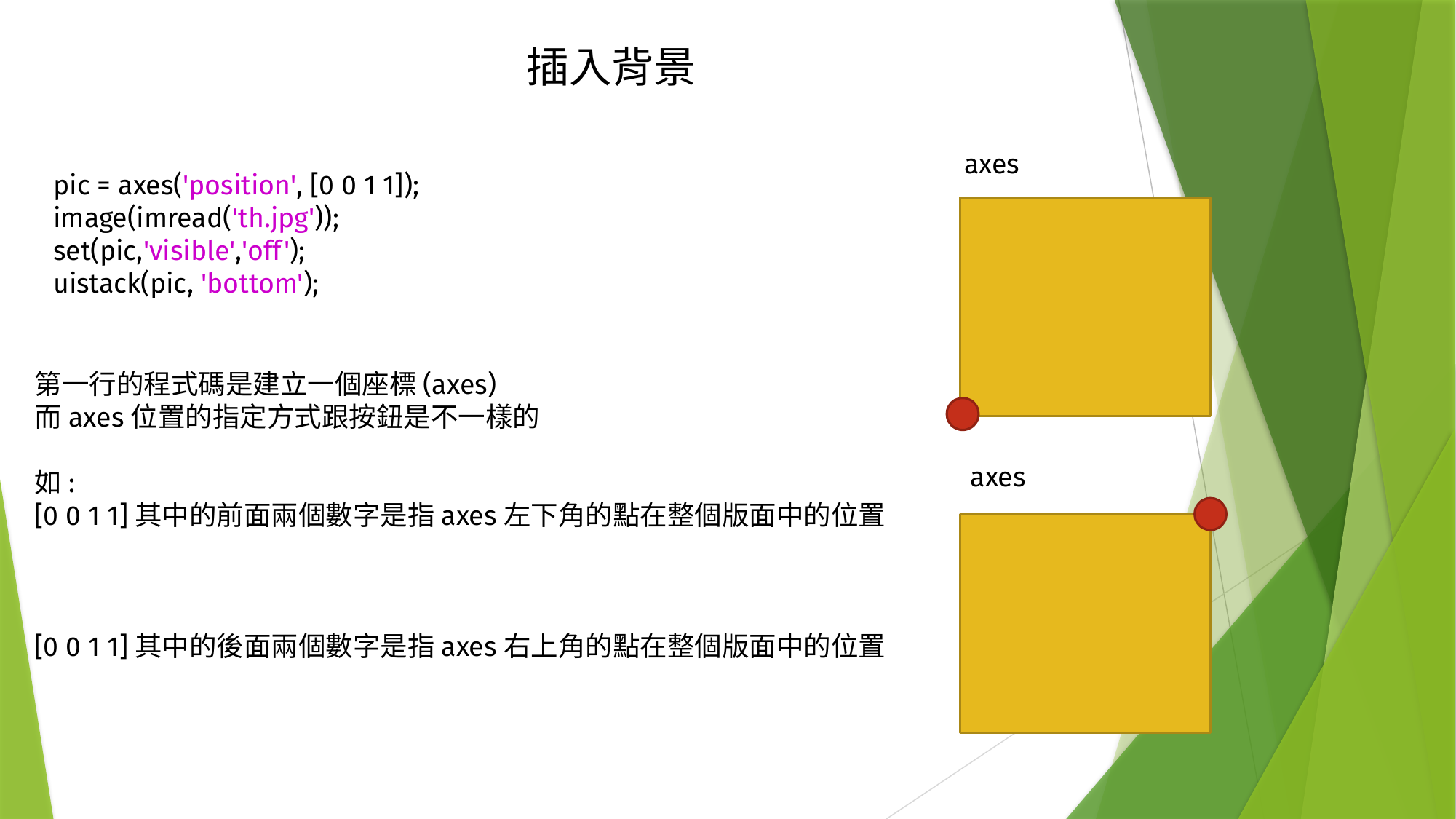

插入背景
axes
pic = axes('position', [0 0 1 1]);
image(imread('th.jpg'));
set(pic,'visible','off');
uistack(pic, 'bottom');

第一行的程式碼是建立一個座標(axes)
而axes位置的指定方式跟按鈕是不一樣的

如:
[0 0 1 1]其中的前面兩個數字是指axes左下角的點在整個版面中的位置

[0 0 1 1]其中的後面兩個數字是指axes右上角的點在整個版面中的位置

axes